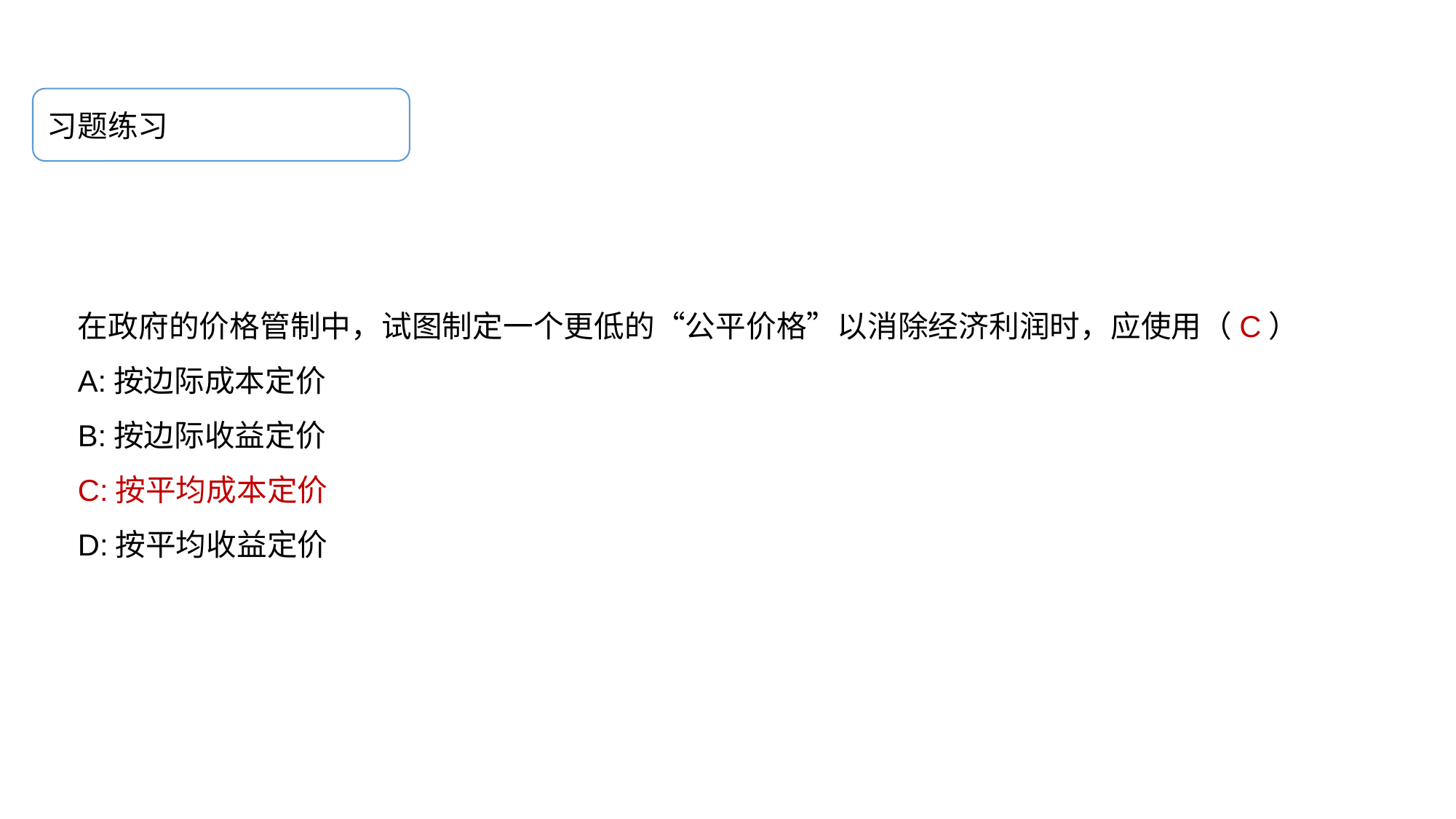

习题练习
在政府的价格管制中，试图制定一个更低的“公平价格”以消除经济利润时，应使用（C）
A:按边际成本定价
B:按边际收益定价
C:按平均成本定价
D:按平均收益定价